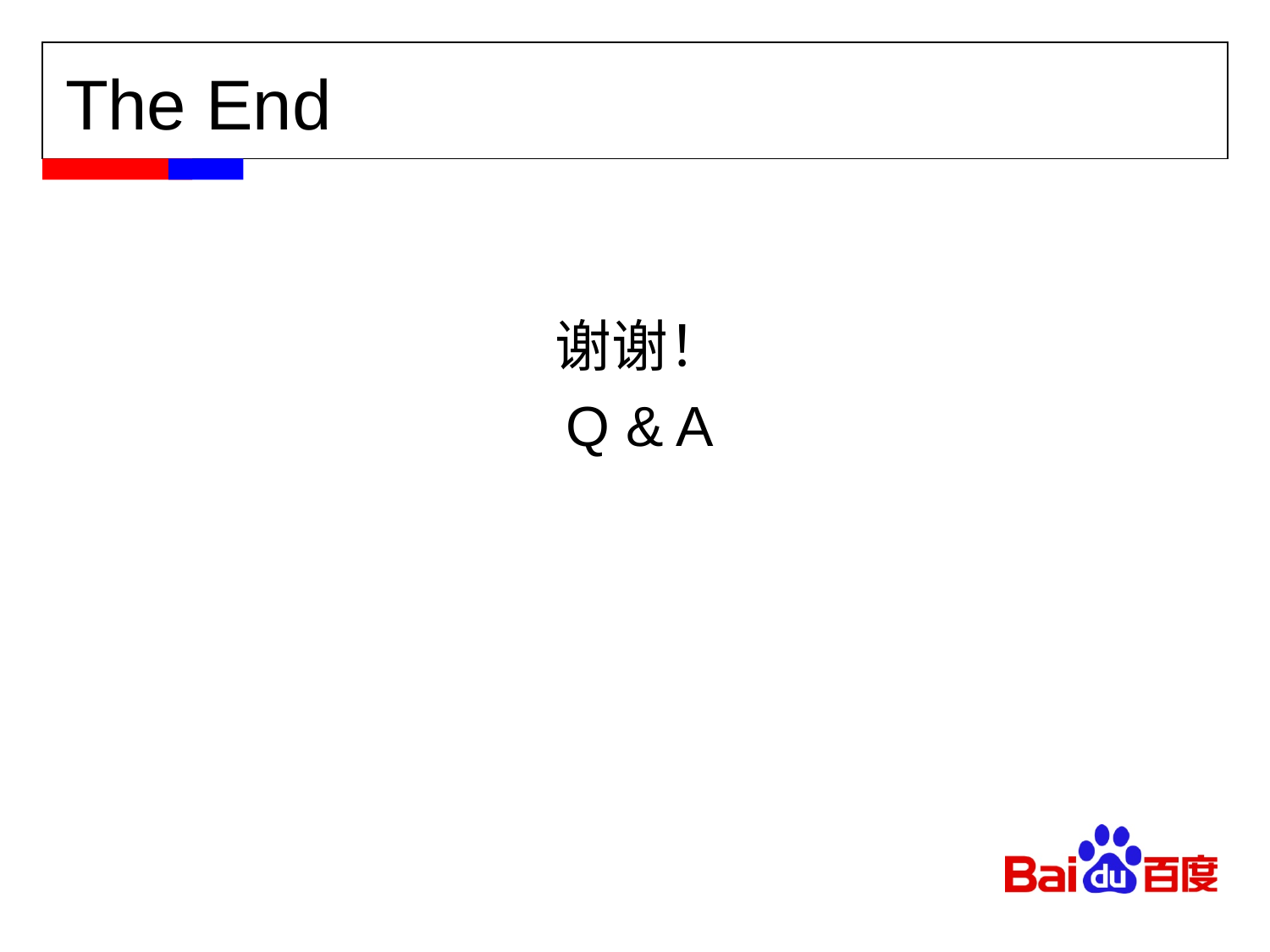

The End

谢谢！
Q & A

#